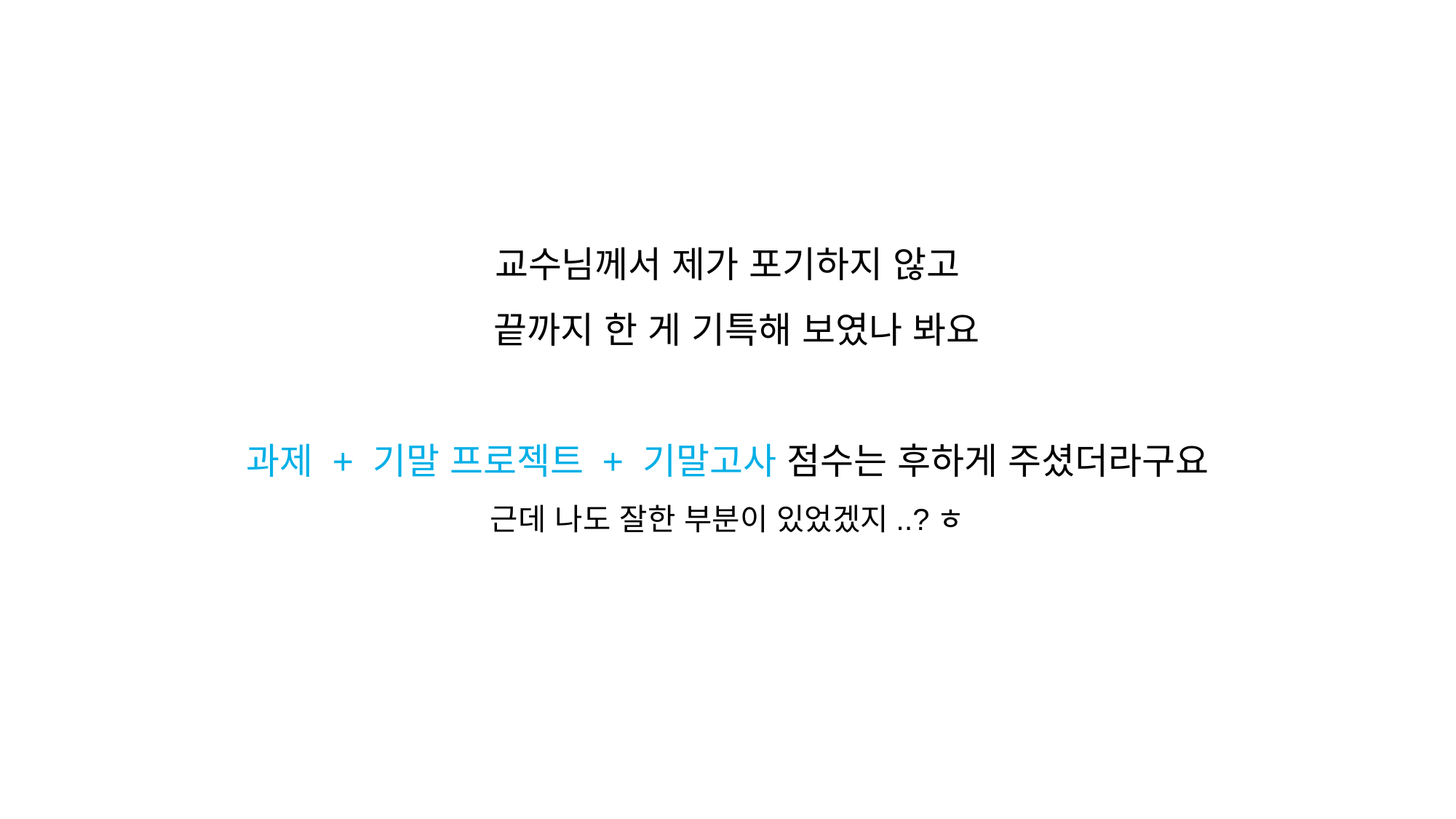

교수님께서 제가 포기하지 않고
 끝까지 한 게 기특해 보였나 봐요

과제 + 기말 프로젝트 + 기말고사 점수는 후하게 주셨더라구요
근데 나도 잘한 부분이 있었겠지..?ㅎ